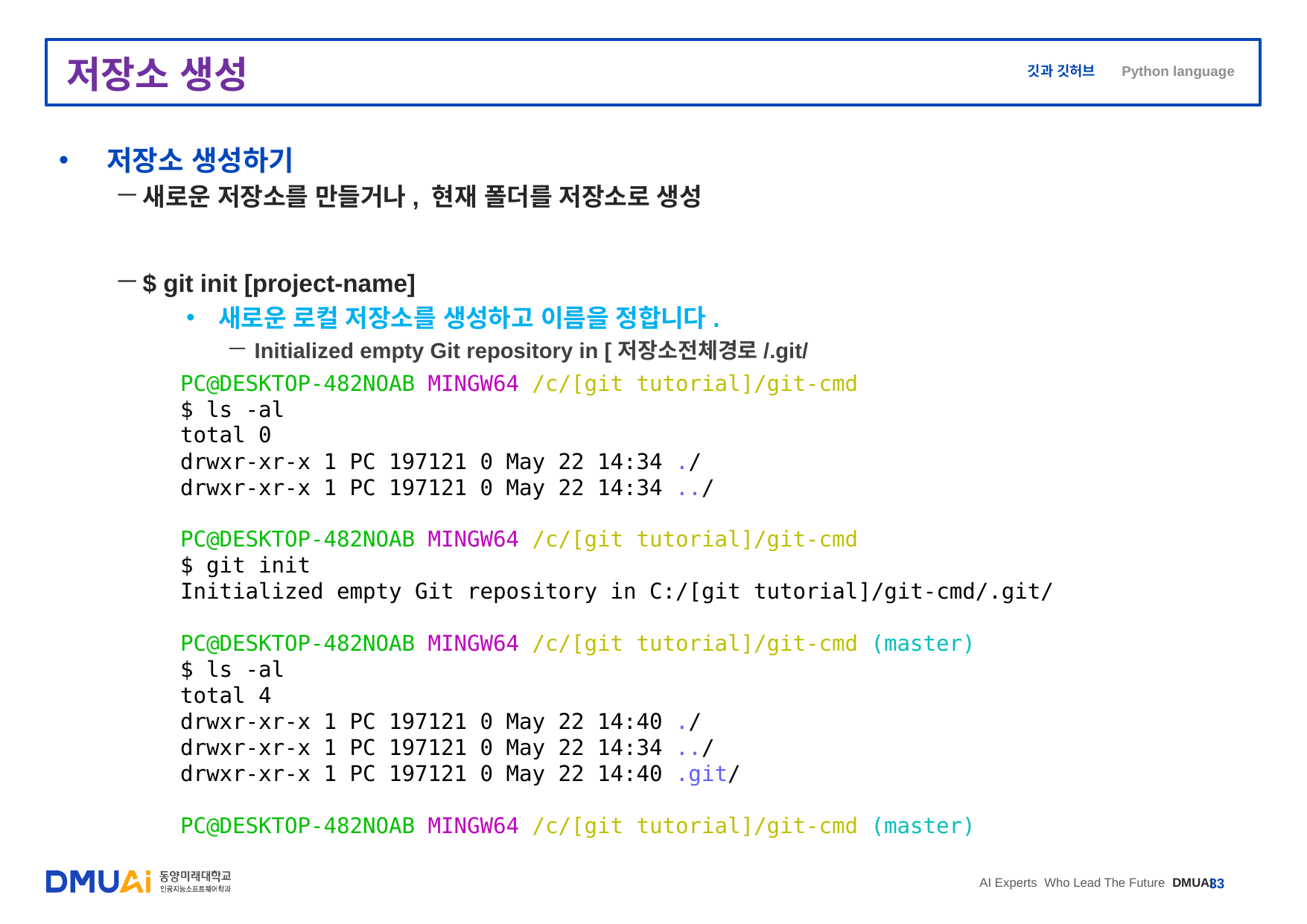

# 저장소 생성
저장소 생성하기
새로운 저장소를 만들거나, 현재 폴더를 저장소로 생성

$ git init [project-name]
새로운 로컬 저장소를 생성하고 이름을 정합니다.
Initialized empty Git repository in [저장소전체경로/.git/

PC@DESKTOP-482NOAB MINGW64 /c/[git tutorial]/git-cmd
$ ls -al
total 0
drwxr-xr-x 1 PC 197121 0 May 22 14:34 ./
drwxr-xr-x 1 PC 197121 0 May 22 14:34 ../

PC@DESKTOP-482NOAB MINGW64 /c/[git tutorial]/git-cmd
$ git init
Initialized empty Git repository in C:/[git tutorial]/git-cmd/.git/

PC@DESKTOP-482NOAB MINGW64 /c/[git tutorial]/git-cmd (master)
$ ls -al
total 4
drwxr-xr-x 1 PC 197121 0 May 22 14:40 ./
drwxr-xr-x 1 PC 197121 0 May 22 14:34 ../
drwxr-xr-x 1 PC 197121 0 May 22 14:40 .git/

PC@DESKTOP-482NOAB MINGW64 /c/[git tutorial]/git-cmd (master)